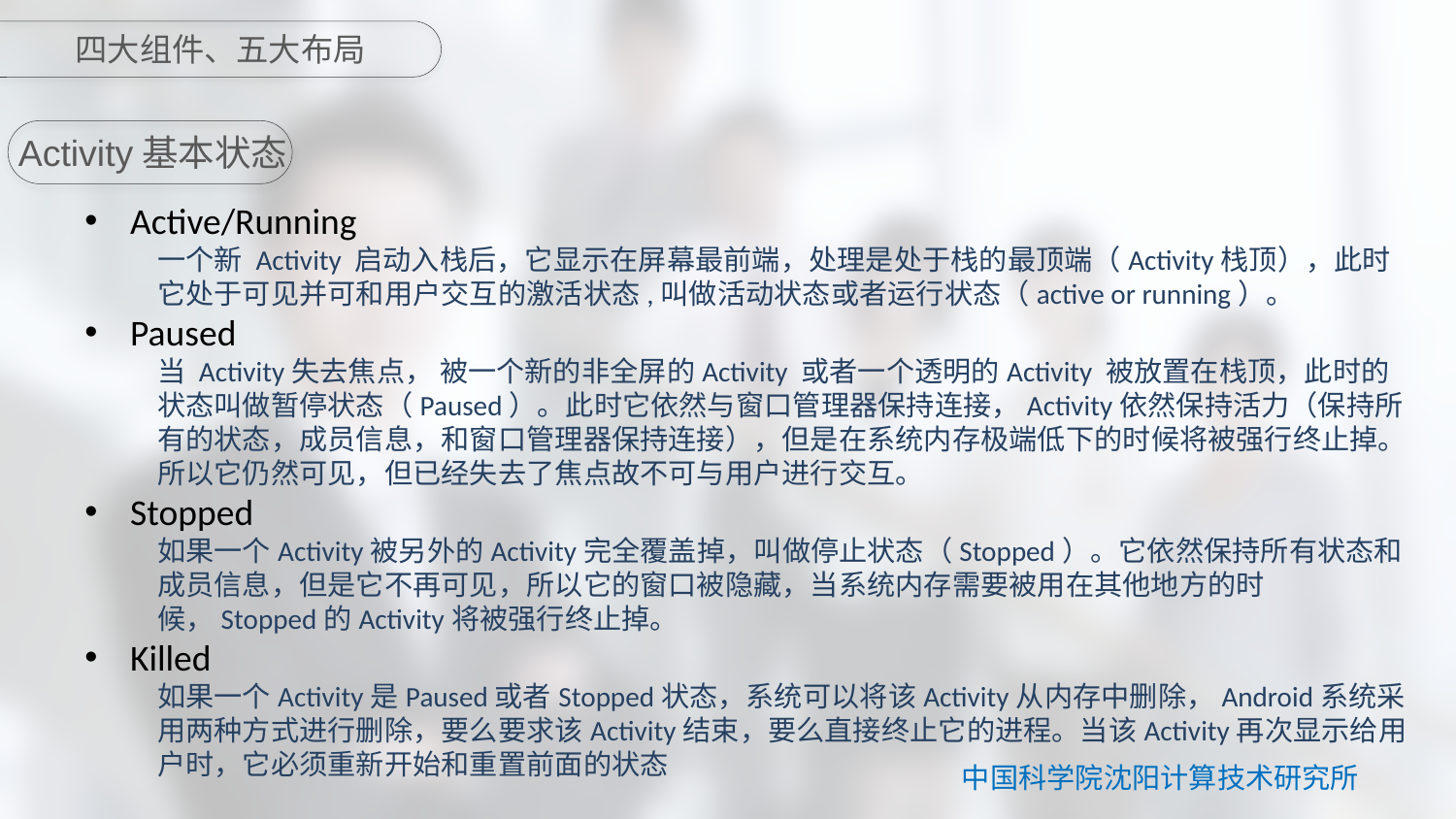

四大组件、五大布局

Activity基本状态
Active/Running
一个新 Activity 启动入栈后，它显示在屏幕最前端，处理是处于栈的最顶端（Activity栈顶），此时它处于可见并可和用户交互的激活状态,叫做活动状态或者运行状态（active or running）。
Paused
当 Activity失去焦点， 被一个新的非全屏的Activity 或者一个透明的Activity 被放置在栈顶，此时的状态叫做暂停状态（Paused）。此时它依然与窗口管理器保持连接，Activity依然保持活力（保持所有的状态，成员信息，和窗口管理器保持连接），但是在系统内存极端低下的时候将被强行终止掉。所以它仍然可见，但已经失去了焦点故不可与用户进行交互。
Stopped
如果一个Activity被另外的Activity完全覆盖掉，叫做停止状态（Stopped）。它依然保持所有状态和成员信息，但是它不再可见，所以它的窗口被隐藏，当系统内存需要被用在其他地方的时候，Stopped的Activity将被强行终止掉。
Killed
如果一个Activity是Paused或者Stopped状态，系统可以将该Activity从内存中删除，Android系统采用两种方式进行删除，要么要求该Activity结束，要么直接终止它的进程。当该Activity再次显示给用户时，它必须重新开始和重置前面的状态

中国科学院沈阳计算技术研究所